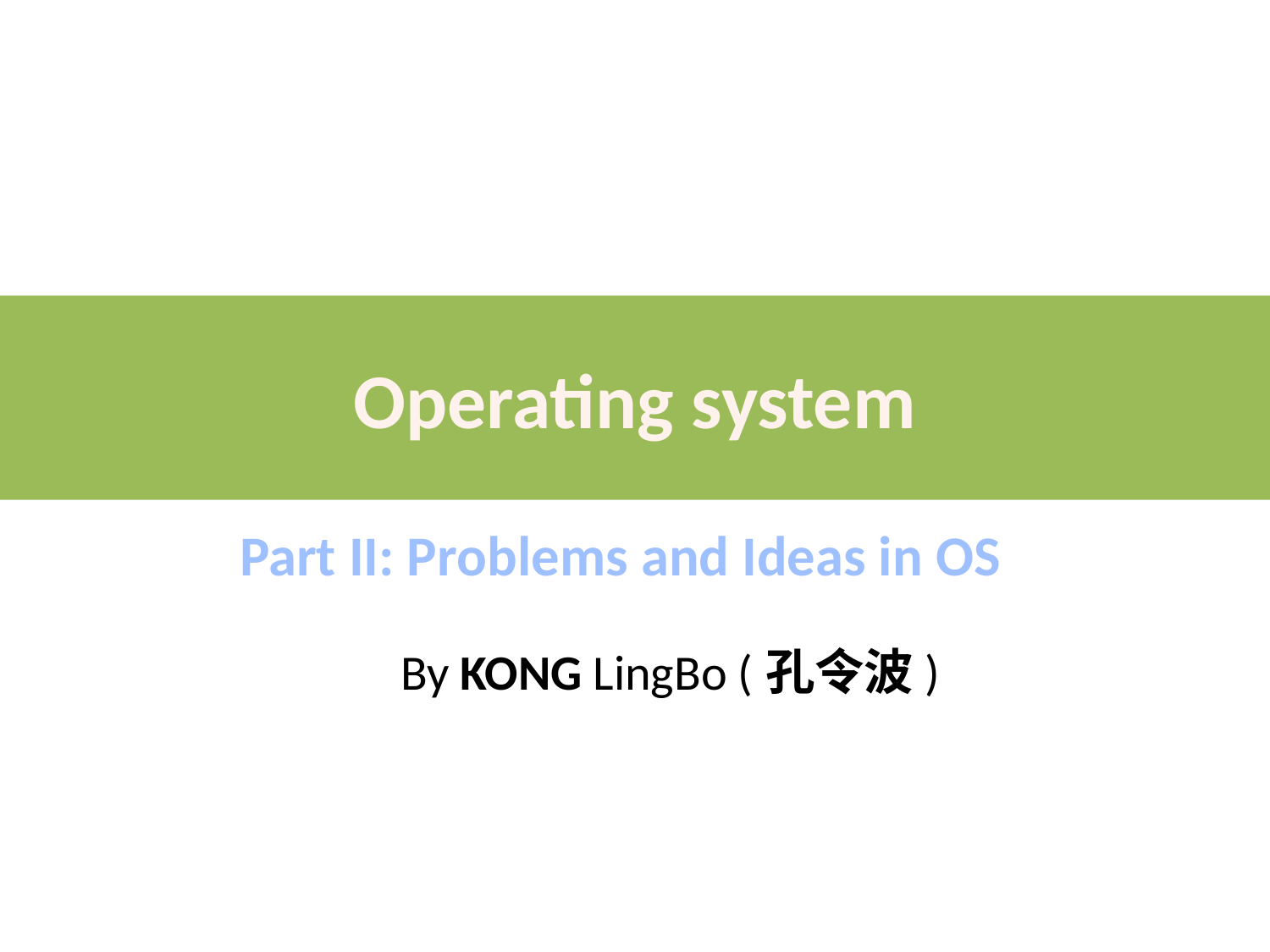

# Operating system
Part II: Problems and Ideas in OS
By KONG LingBo (孔令波)